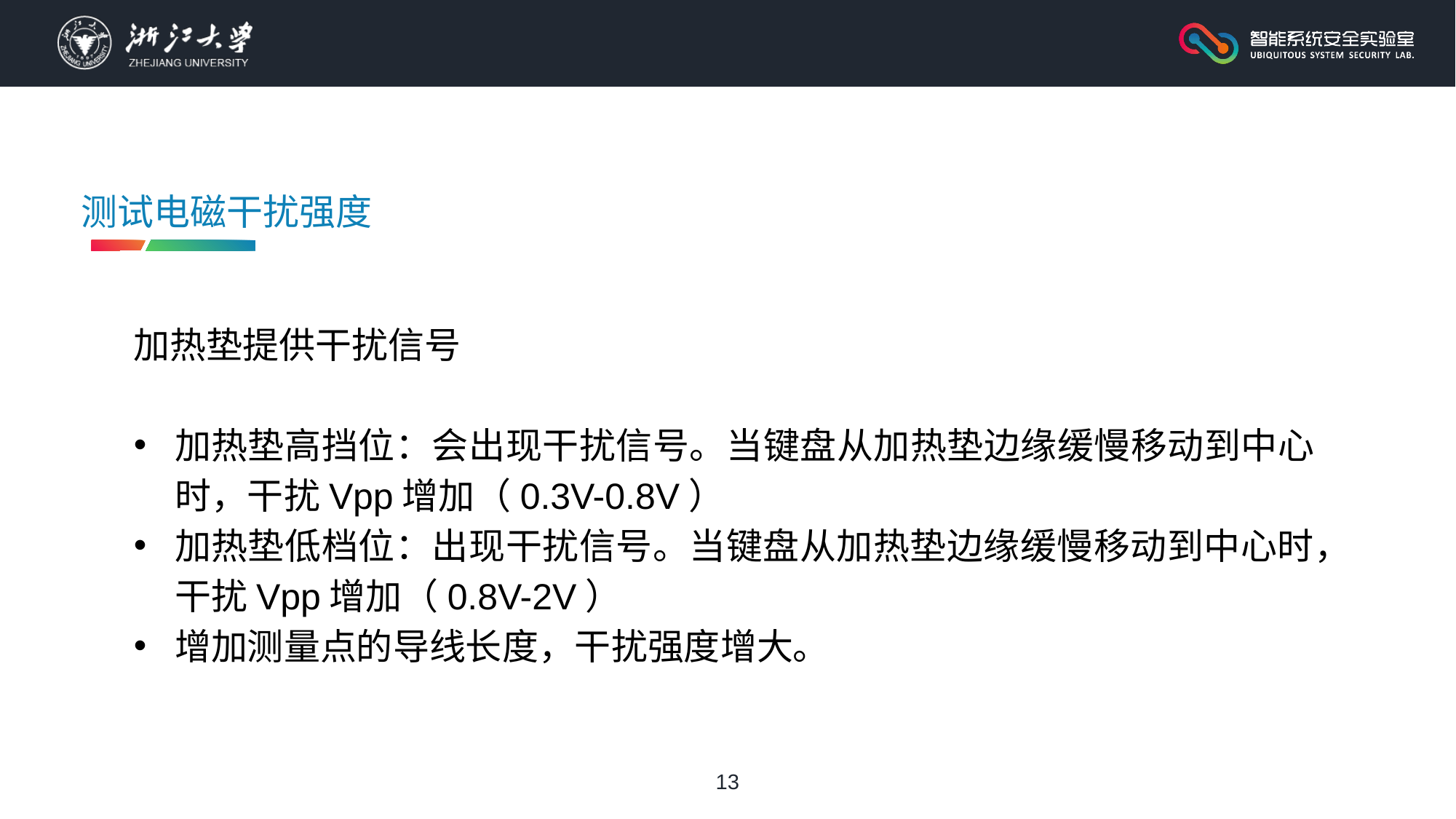

测试电磁干扰强度

加热垫提供干扰信号

加热垫高挡位：会出现干扰信号。当键盘从加热垫边缘缓慢移动到中心时，干扰Vpp增加（0.3V-0.8V）
加热垫低档位：出现干扰信号。当键盘从加热垫边缘缓慢移动到中心时，干扰Vpp增加（0.8V-2V）
增加测量点的导线长度，干扰强度增大。